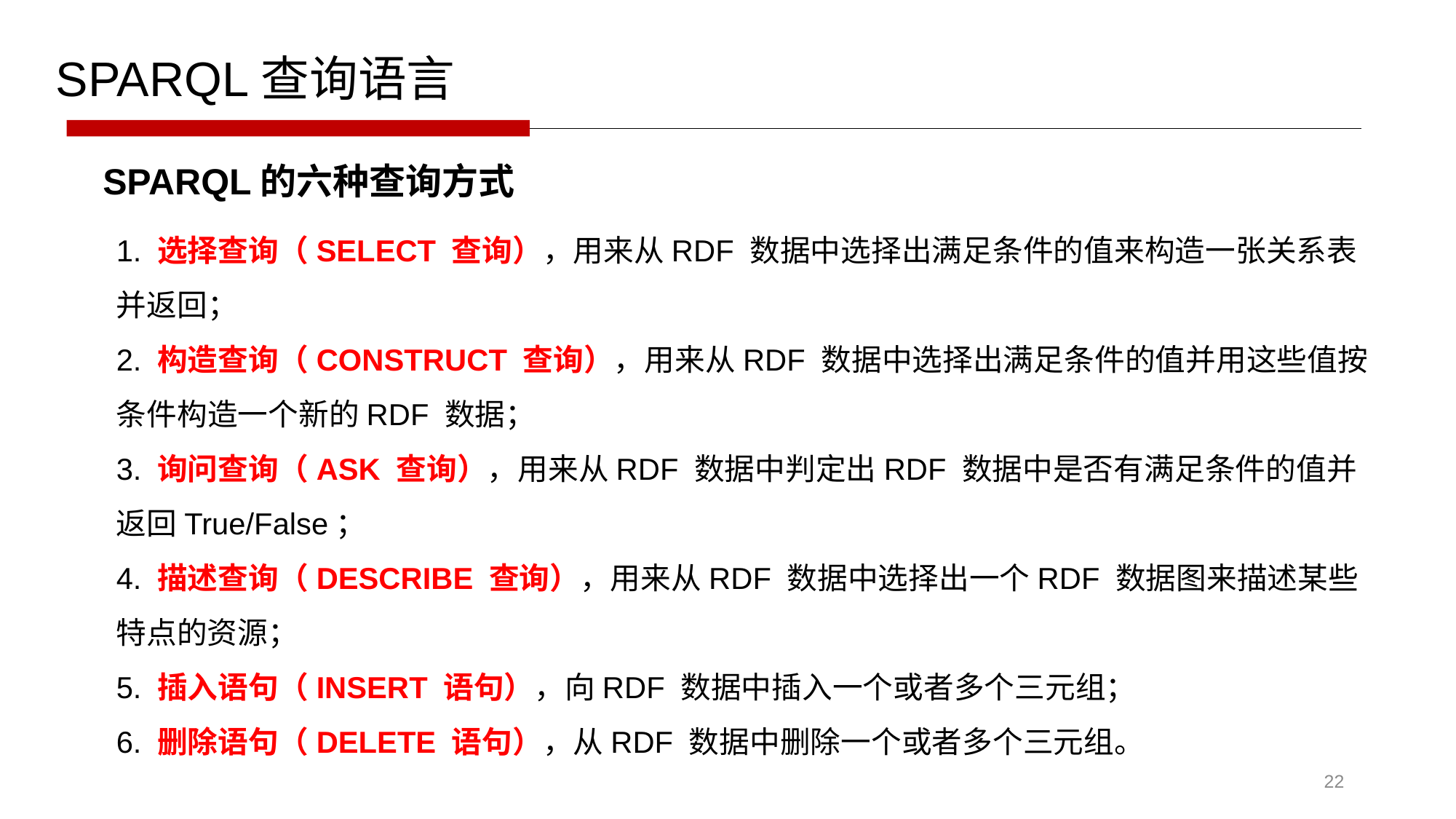

SPARQL查询语言

SPARQL的六种查询方式
1. 选择查询（SELECT 查询），用来从RDF 数据中选择出满足条件的值来构造一张关系表并返回；
2. 构造查询（CONSTRUCT 查询），用来从RDF 数据中选择出满足条件的值并用这些值按条件构造一个新的RDF 数据；
3. 询问查询（ASK 查询），用来从RDF 数据中判定出RDF 数据中是否有满足条件的值并返回True/False；
4. 描述查询（DESCRIBE 查询），用来从RDF 数据中选择出一个RDF 数据图来描述某些特点的资源；
5. 插入语句（INSERT 语句），向RDF 数据中插入一个或者多个三元组；
6. 删除语句（DELETE 语句），从RDF 数据中删除一个或者多个三元组。
22